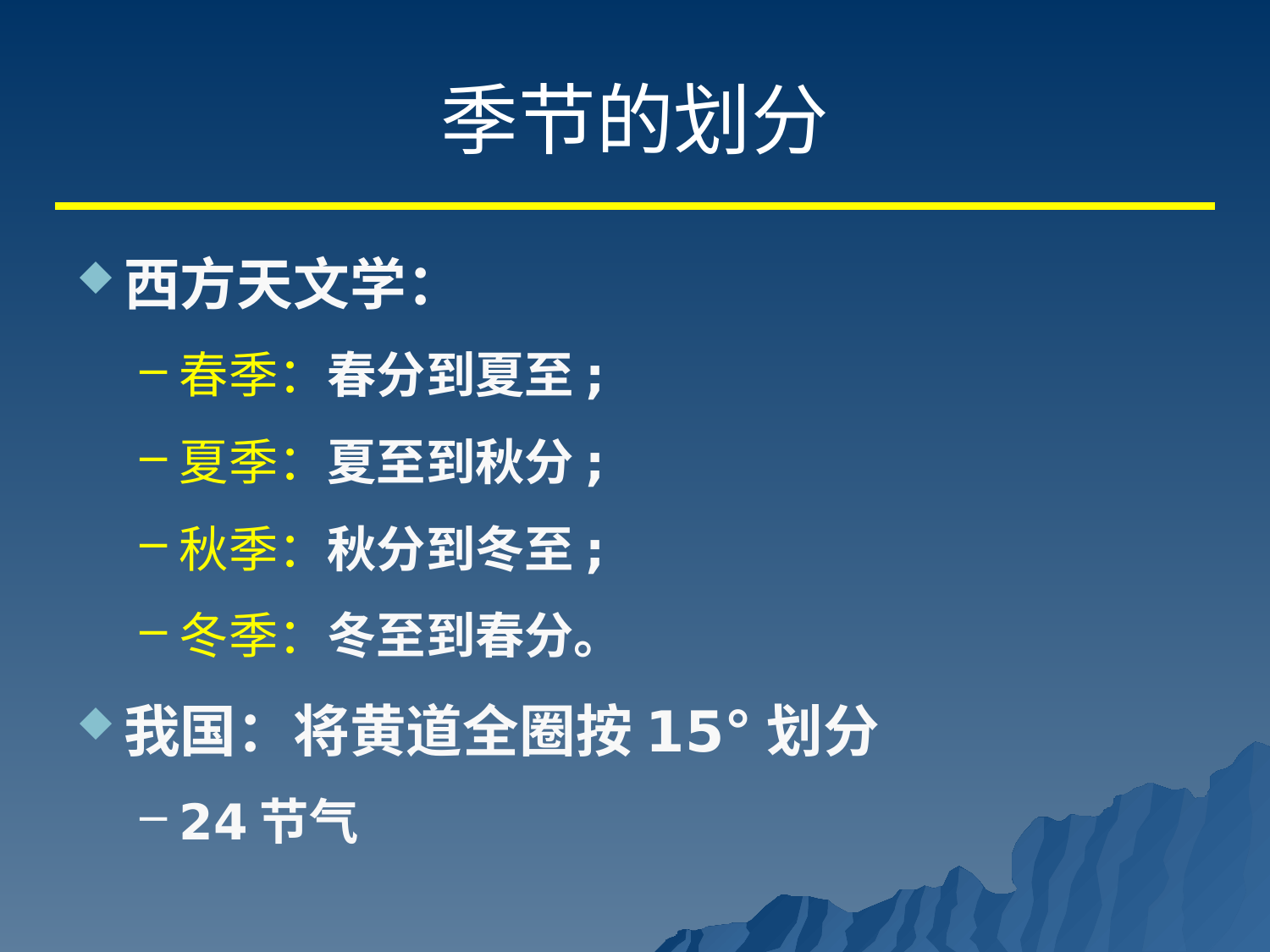

# 季节的划分
西方天文学：
春季：春分到夏至;
夏季：夏至到秋分;
秋季：秋分到冬至;
冬季：冬至到春分。
我国：将黄道全圈按15°划分
24节气